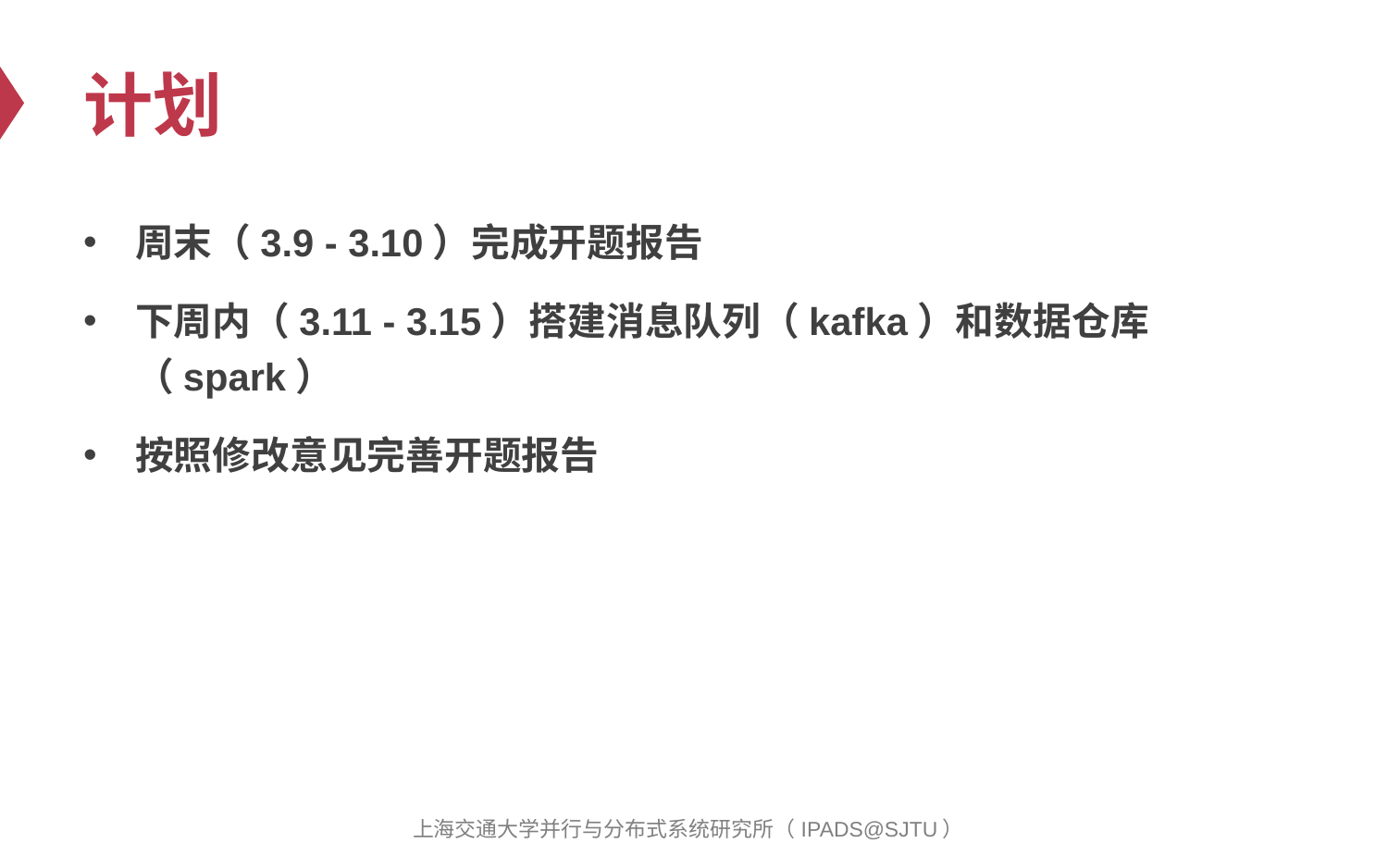

# 计划
周末（3.9 - 3.10）完成开题报告
下周内（3.11 - 3.15）搭建消息队列（kafka）和数据仓库（spark）
按照修改意见完善开题报告

11
上海交通大学并行与分布式系统研究所（IPADS@SJTU）